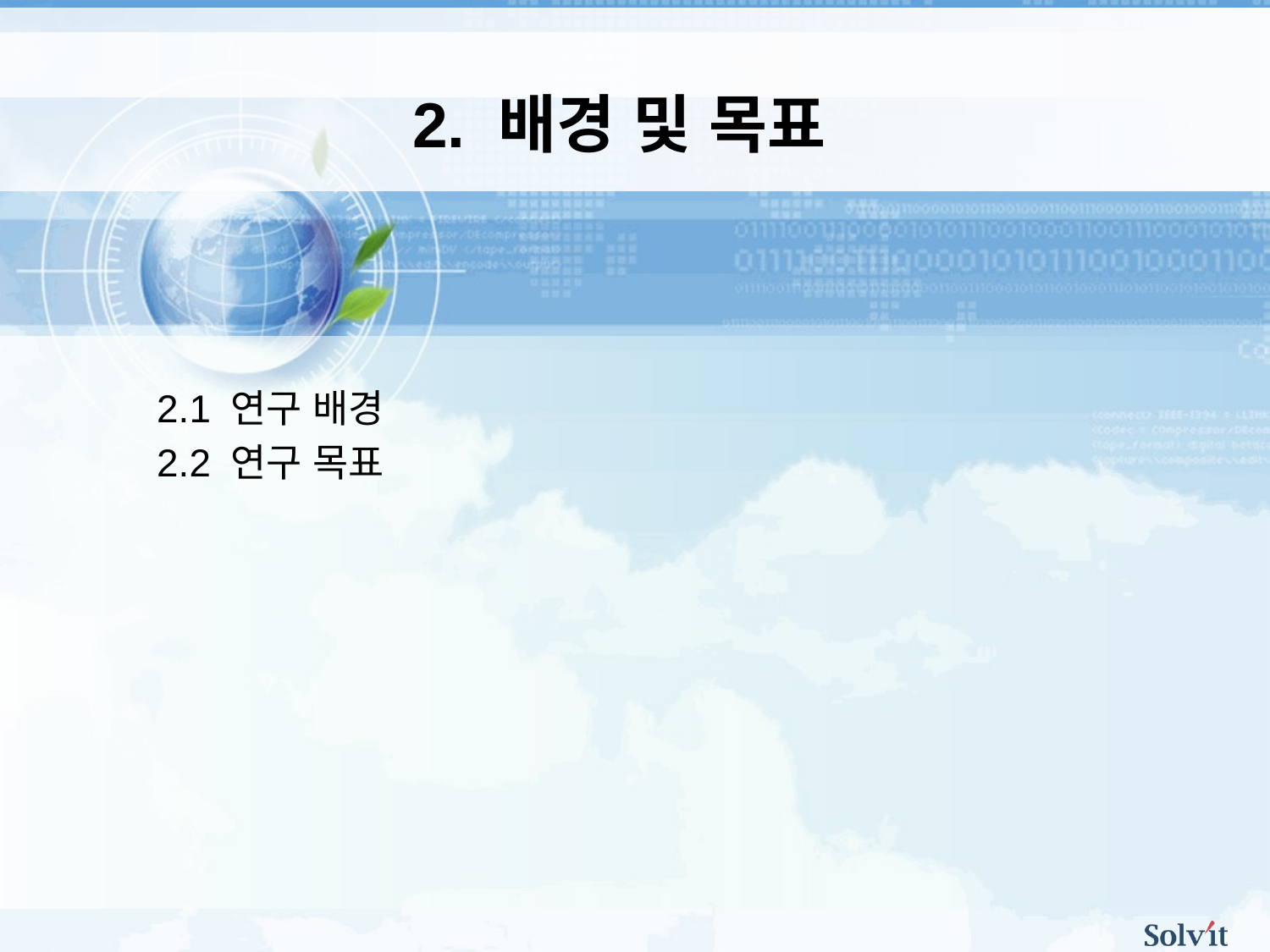

2. 배경 및 목표
2.1 연구 배경
2.2 연구 목표